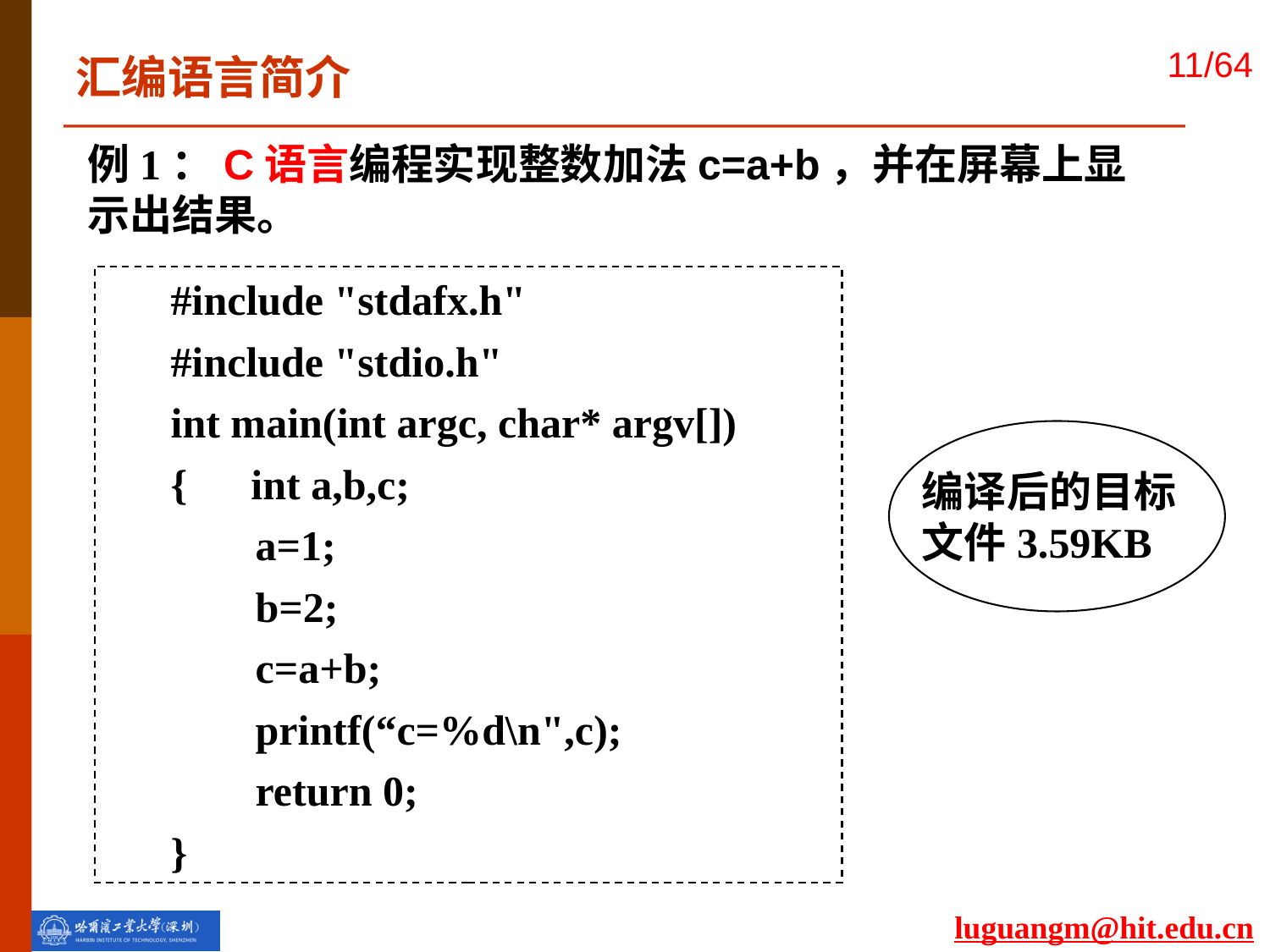

汇编语言简介
例1：C语言编程实现整数加法c=a+b，并在屏幕上显示出结果。

      #include "stdafx.h"
      #include "stdio.h"
      int main(int argc, char* argv[])
      {      int a,b,c;
              a=1;
	  b=2;
	  c=a+b;
	  printf(“c=%d\n",c);
	  return 0;
      }

编译后的目标文件3.59KB